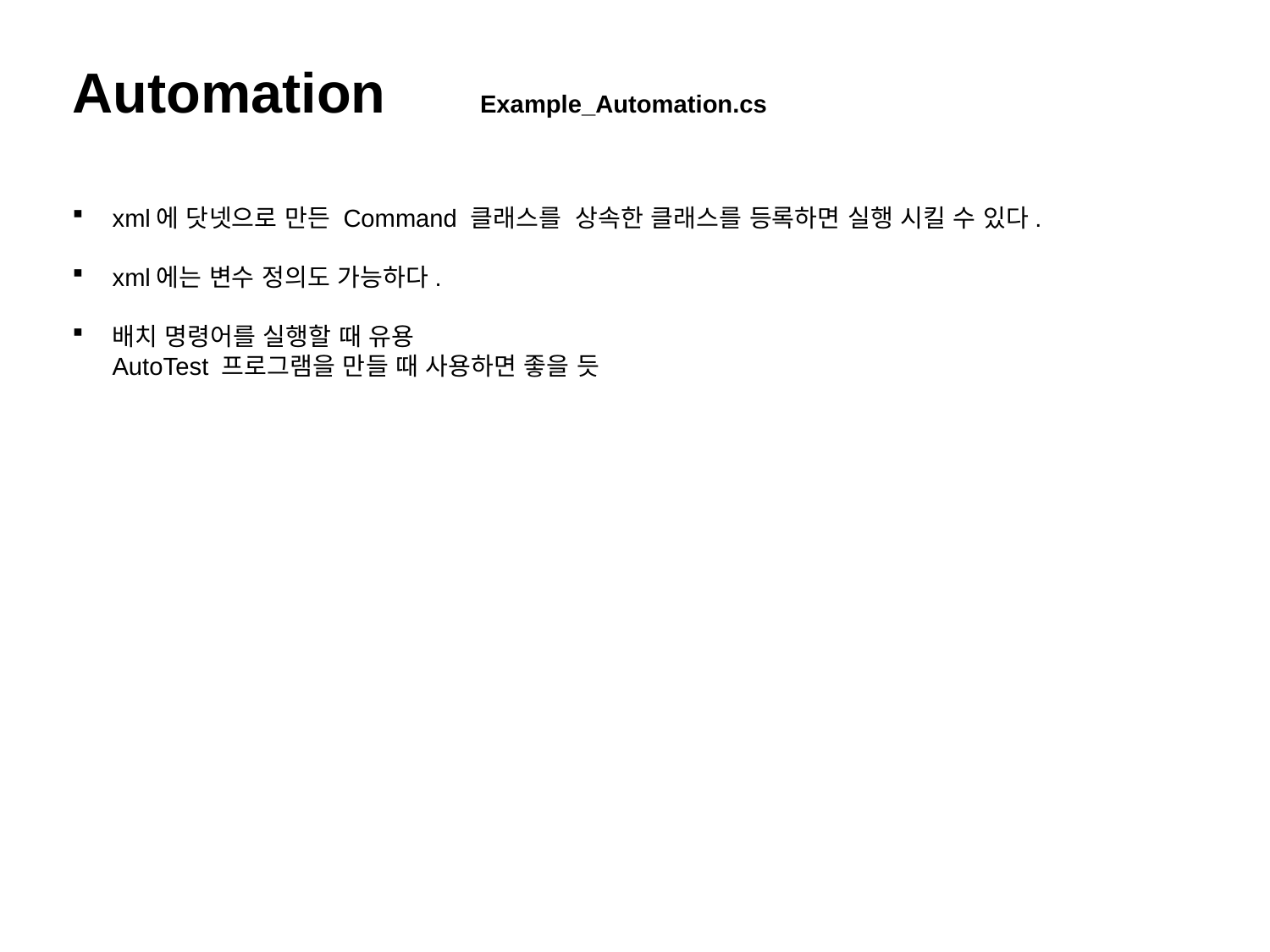

Automation      Example_Automation.cs
xml에 닷넷으로 만든 Command 클래스를  상속한 클래스를 등록하면 실행 시킬 수 있다.
xml에는 변수 정의도 가능하다.
배치 명령어를 실행할 때 유용
AutoTest 프로그램을 만들 때 사용하면 좋을 듯